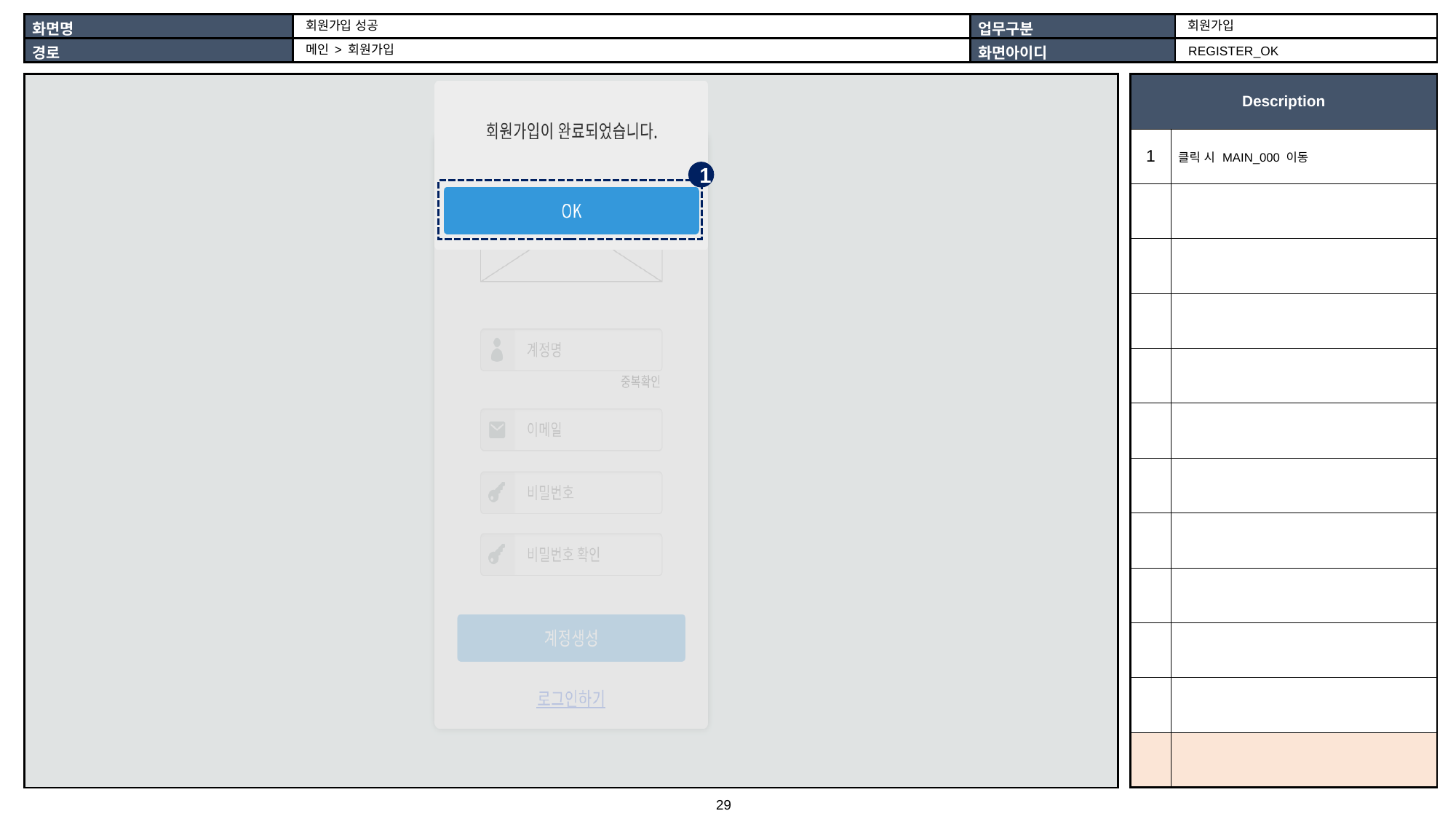

회원가입
회원가입 성공
메인 > 회원가입
REGISTER_OK
|  |
| --- |
| Description |  |
| --- | --- |
| 1 | 클릭 시 MAIN\_000 이동 |
|  |  |
|  |  |
|  |  |
|  |  |
|  |  |
|  |  |
|  |  |
|  |  |
|  |  |
|  |  |
|  |  |
1